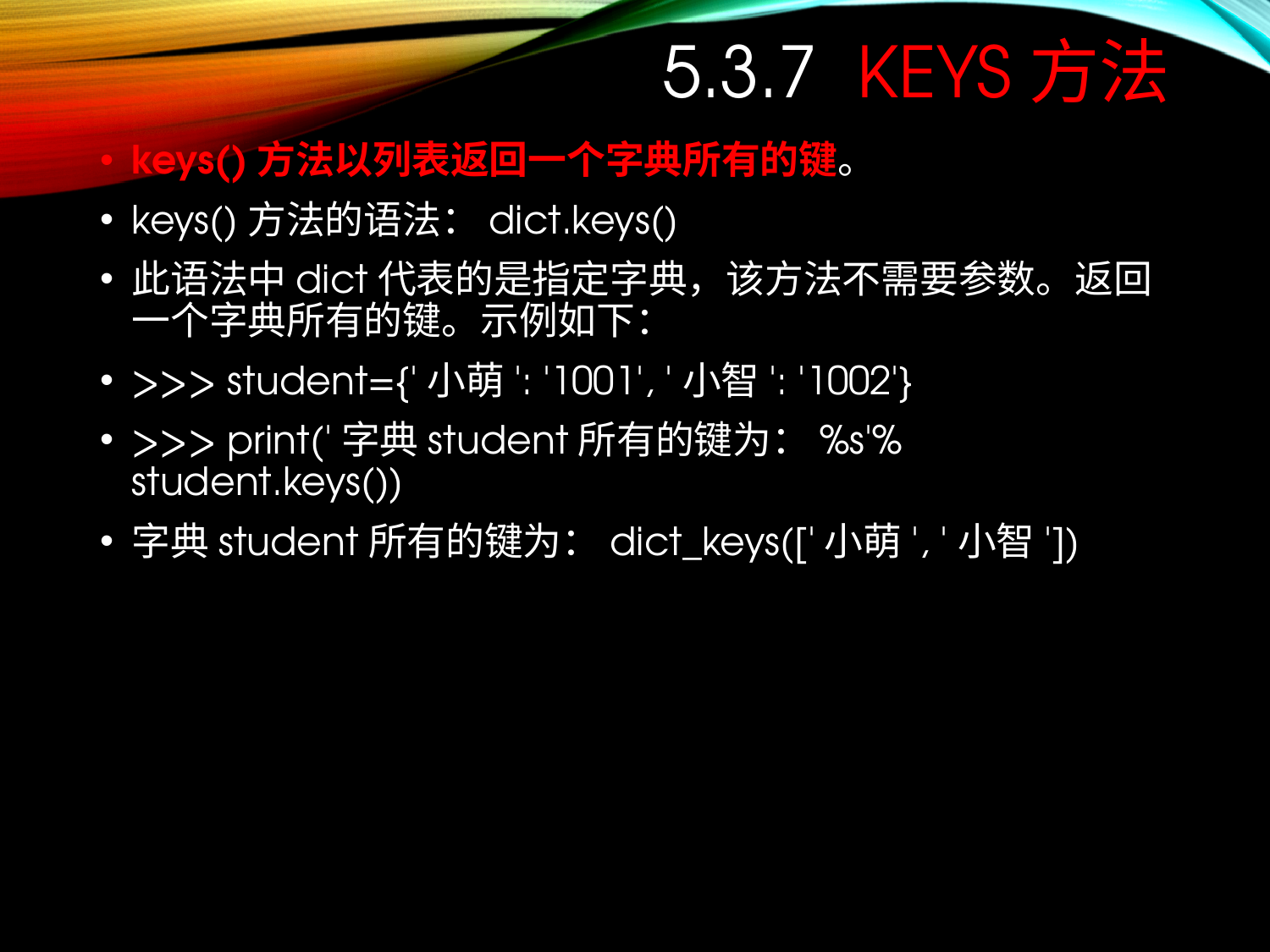

# 5.3.7  keys方法
keys()方法以列表返回一个字典所有的键。
keys()方法的语法：dict.keys()
此语法中dict代表的是指定字典，该方法不需要参数。返回一个字典所有的键。示例如下：
>>> student={'小萌': '1001', '小智': '1002'}
>>> print('字典student所有的键为：%s'% student.keys())
字典student所有的键为：dict_keys(['小萌', '小智'])